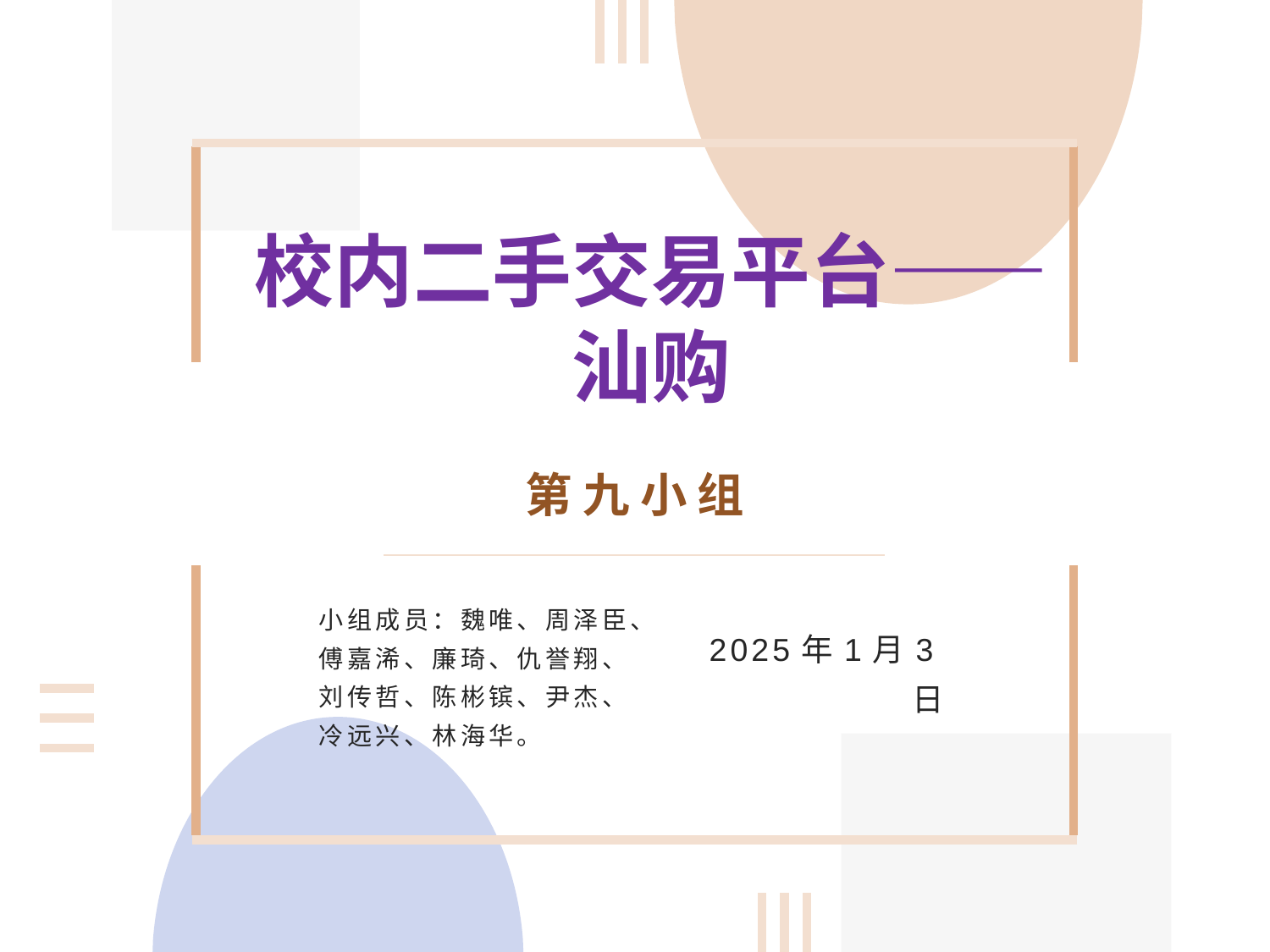

校内二手交易平台——汕购
# 第九小组
小组成员：魏唯、周泽臣、傅嘉浠、廉琦、仇誉翔、刘传哲、陈彬镔、尹杰、冷远兴、林海华。
2025年1月3日